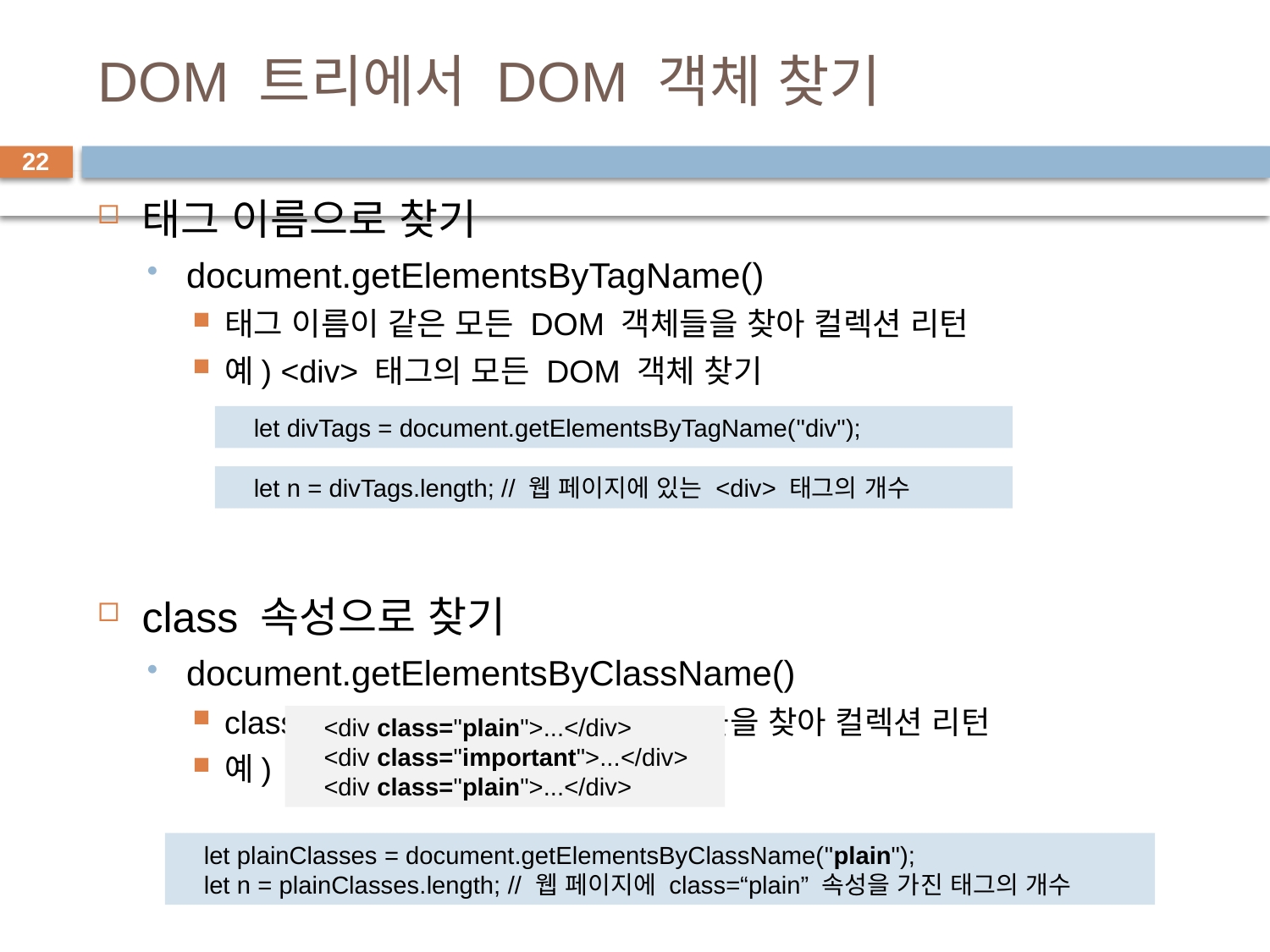

# DOM 트리에서 DOM 객체 찾기
22
태그 이름으로 찾기
document.getElementsByTagName()
태그 이름이 같은 모든 DOM 객체들을 찾아 컬렉션 리턴
예) <div> 태그의 모든 DOM 객체 찾기

class 속성으로 찾기
document.getElementsByClassName()
class 속성이 같은 모든 DOM 객체들을 찾아 컬렉션 리턴
예)

let divTags = document.getElementsByTagName("div");
let n = divTags.length; // 웹 페이지에 있는 <div> 태그의 개수
<div class="plain">...</div>
<div class="important">...</div>
<div class="plain">...</div>
let plainClasses = document.getElementsByClassName("plain");
let n = plainClasses.length; // 웹 페이지에 class=“plain” 속성을 가진 태그의 개수